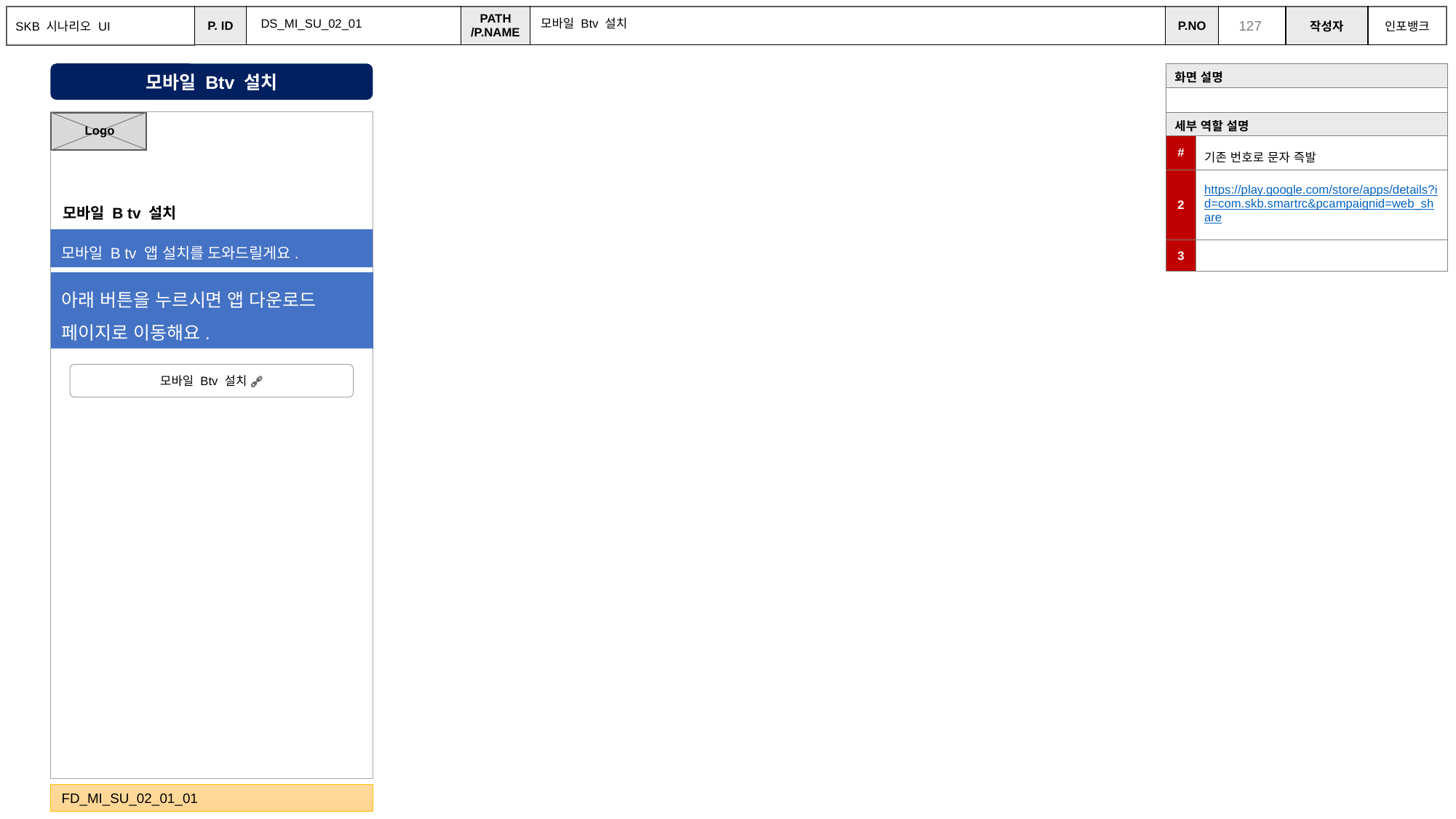

DS_MI_SU_02_01
모바일 Btv 설치
모바일 Btv 설치
| 화면 설명 |  |
| --- | --- |
|  |  |
| 세부 역할 설명 |  |
| # | 기존 번호로 문자 즉발 |
| 2 | https://play.google.com/store/apps/details?id=com.skb.smartrc&pcampaignid=web\_share |
| 3 |  |

Logo
모바일 B tv 설치
모바일 B tv 앱 설치를 도와드릴게요.
아래 버튼을 누르시면 앱 다운로드 페이지로 이동해요.

모바일 Btv 설치 🔗
FD_MI_SU_02_01_01